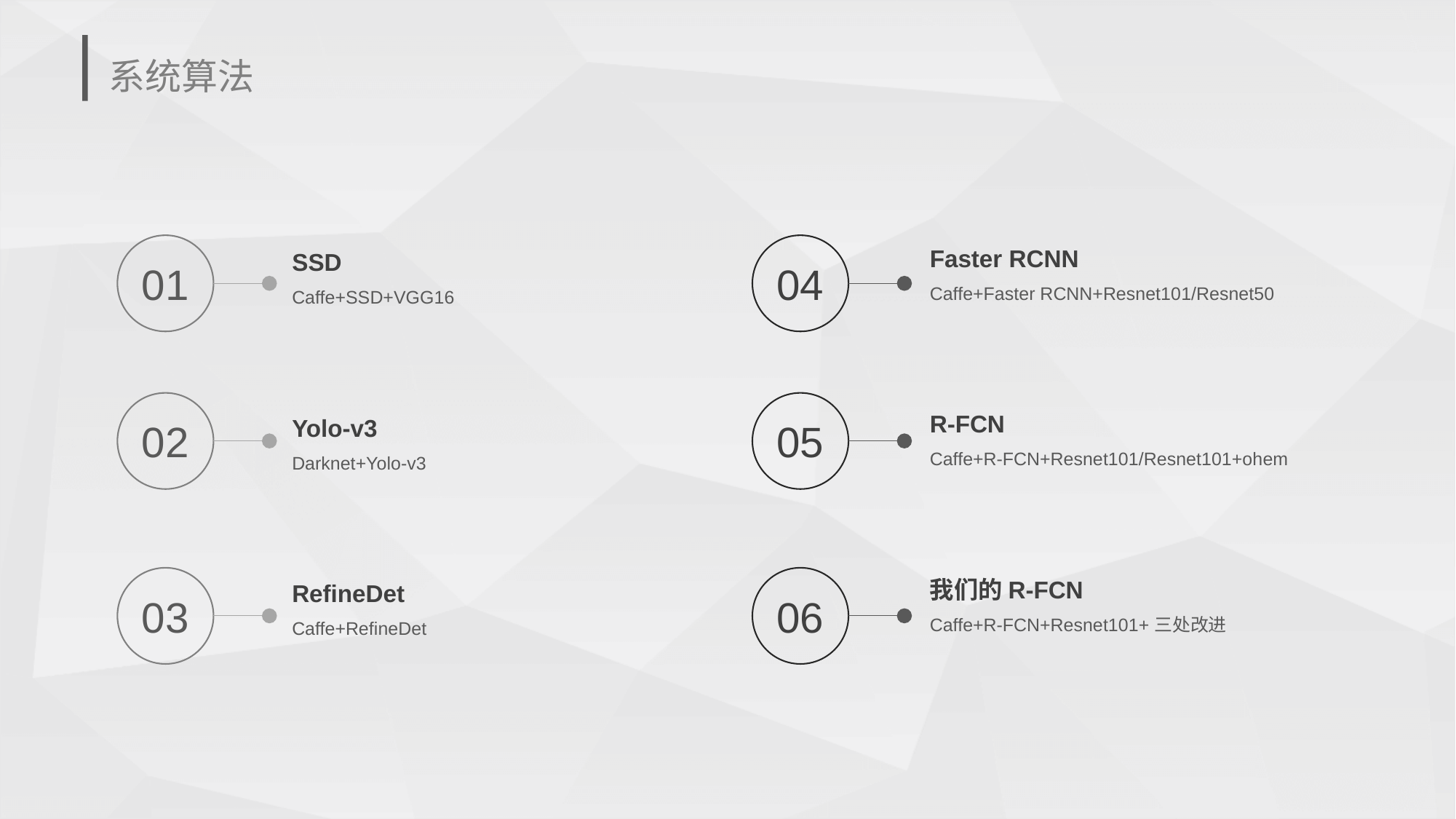

# 系统算法
01
04
Faster RCNN
Caffe+Faster RCNN+Resnet101/Resnet50
SSD
Caffe+SSD+VGG16
02
05
R-FCN
Caffe+R-FCN+Resnet101/Resnet101+ohem
Yolo-v3
Darknet+Yolo-v3
03
06
我们的R-FCN
Caffe+R-FCN+Resnet101+三处改进
RefineDet
Caffe+RefineDet